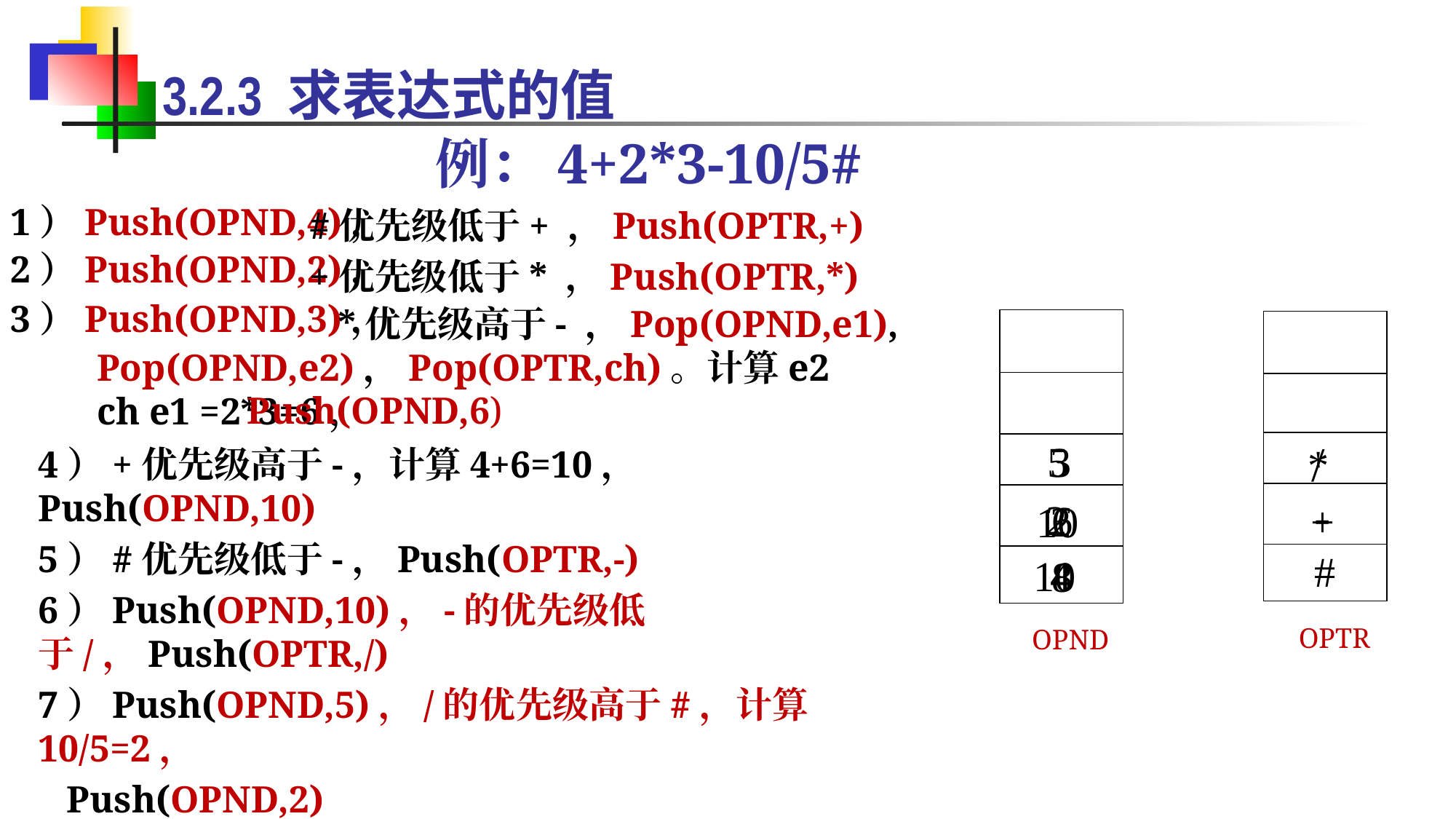

3.2.3 求表达式的值
例：4+2*3-10/5#
1）Push(OPND,4)，
#优先级低于+ ，Push(OPTR,+)
2）Push(OPND,2)，
+优先级低于* ，Push(OPTR,*)
3）Push(OPND,3)，
*优先级高于- ，Pop(OPND,e1),

#
OPTR

OPND
Pop(OPND,e2)，Pop(OPTR,ch)。计算e2 ch e1 =2*3=6，
Push(OPND,6)
/
5
3
*
4）+优先级高于-，计算4+6=10， Push(OPND,10)
5）#优先级低于-，Push(OPTR,-)
6）Push(OPND,10)，-的优先级低于/，Push(OPTR,/)
7）Push(OPND,5)，/的优先级高于#，计算10/5=2，
   Push(OPND,2)
8）-的优先级高于#，计算10-2=8， Push(OPND,8)
9）#的优先级等于#，计算结束

-
2
6
2
+
10
10
4
8